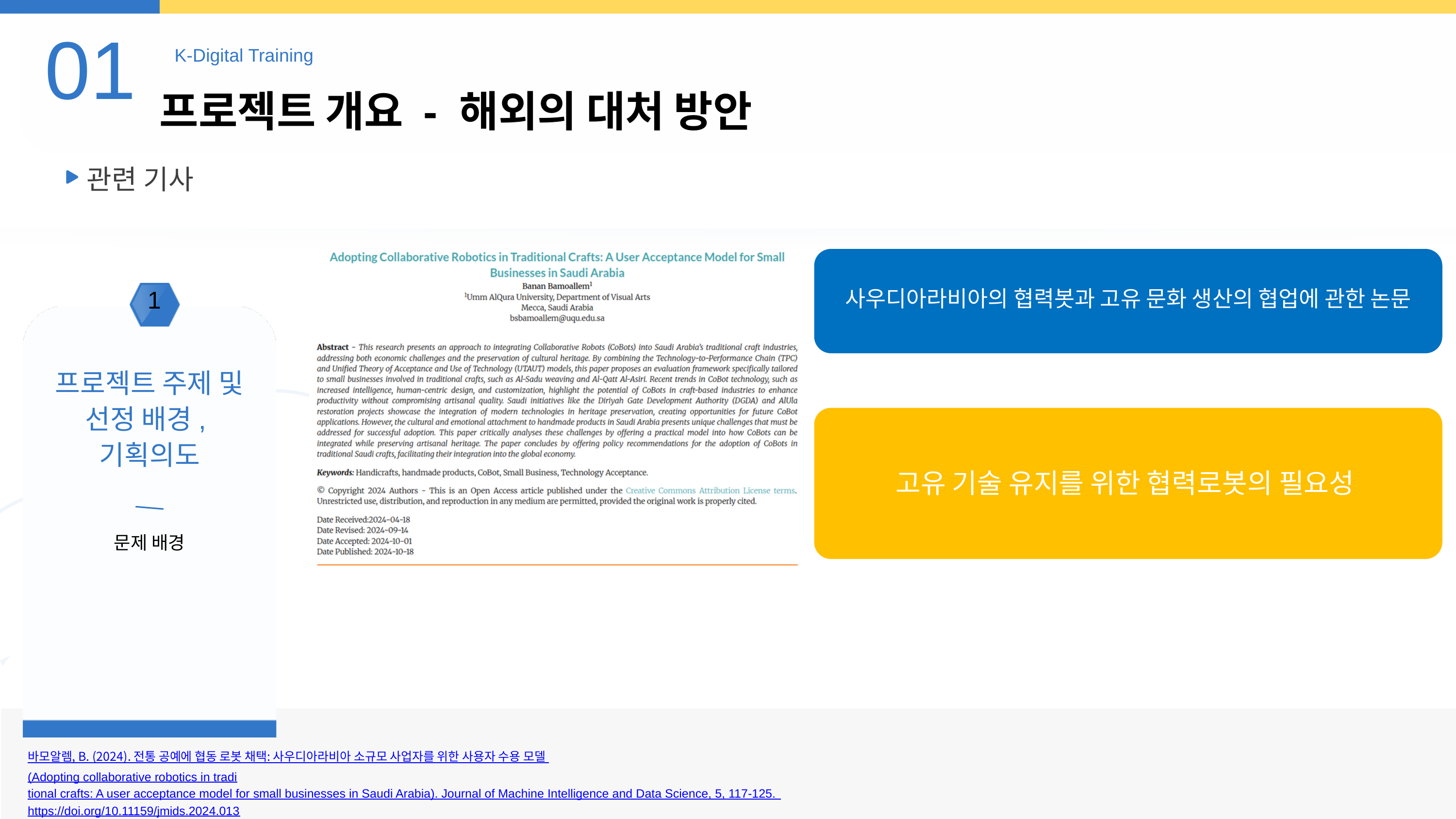

01
K-Digital Training
프로젝트 개요 - 해외의 대처 방안
관련 기사

사우디아라비아의 협력봇과 고유 문화 생산의 협업에 관한 논문

1

프로젝트 주제 및 선정 배경,
기획의도

고유 기술 유지를 위한 협력로봇의 필요성

문제 배경

바모알렘, B. (2024). 전통 공예에 협동 로봇 채택: 사우디아라비아 소규모 사업자를 위한 사용자 수용 모델
(Adopting collaborative robotics in traditional crafts: A user acceptance model for small businesses in Saudi Arabia). Journal of Machine Intelligence and Data Science, 5, 117-125.
https://doi.org/10.11159/jmids.2024.013